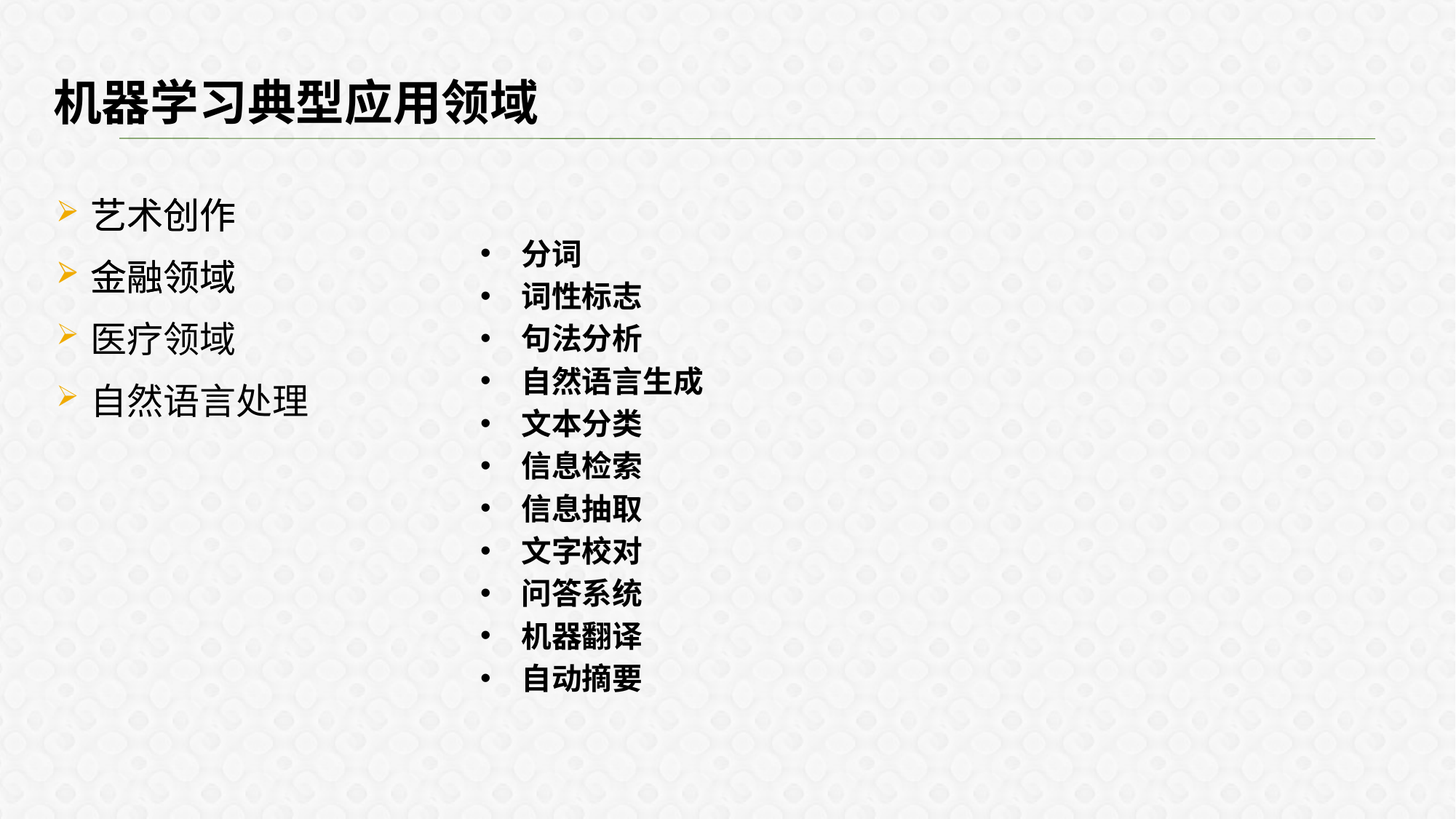

机器学习典型应用领域
艺术创作
金融领域
医疗领域
自然语言处理

艺术创作
金融领域

分词
词性标志
句法分析
自然语言生成
文本分类
信息检索
信息抽取
文字校对
问答系统
机器翻译
自动摘要